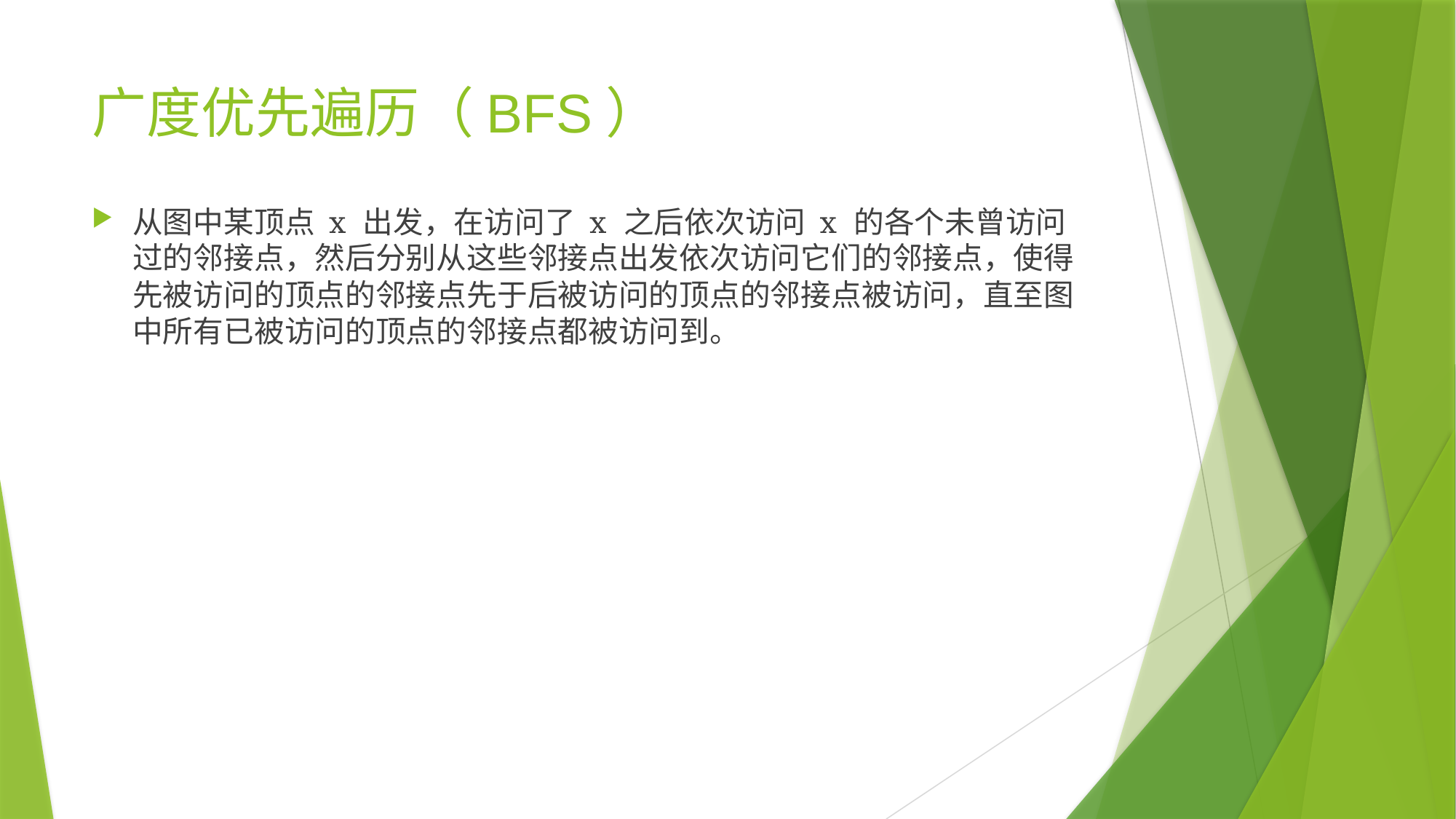

# 广度优先遍历（BFS）
从图中某顶点 x 出发，在访问了 x 之后依次访问 x 的各个未曾访问过的邻接点，然后分别从这些邻接点出发依次访问它们的邻接点，使得先被访问的顶点的邻接点先于后被访问的顶点的邻接点被访问，直至图中所有已被访问的顶点的邻接点都被访问到。